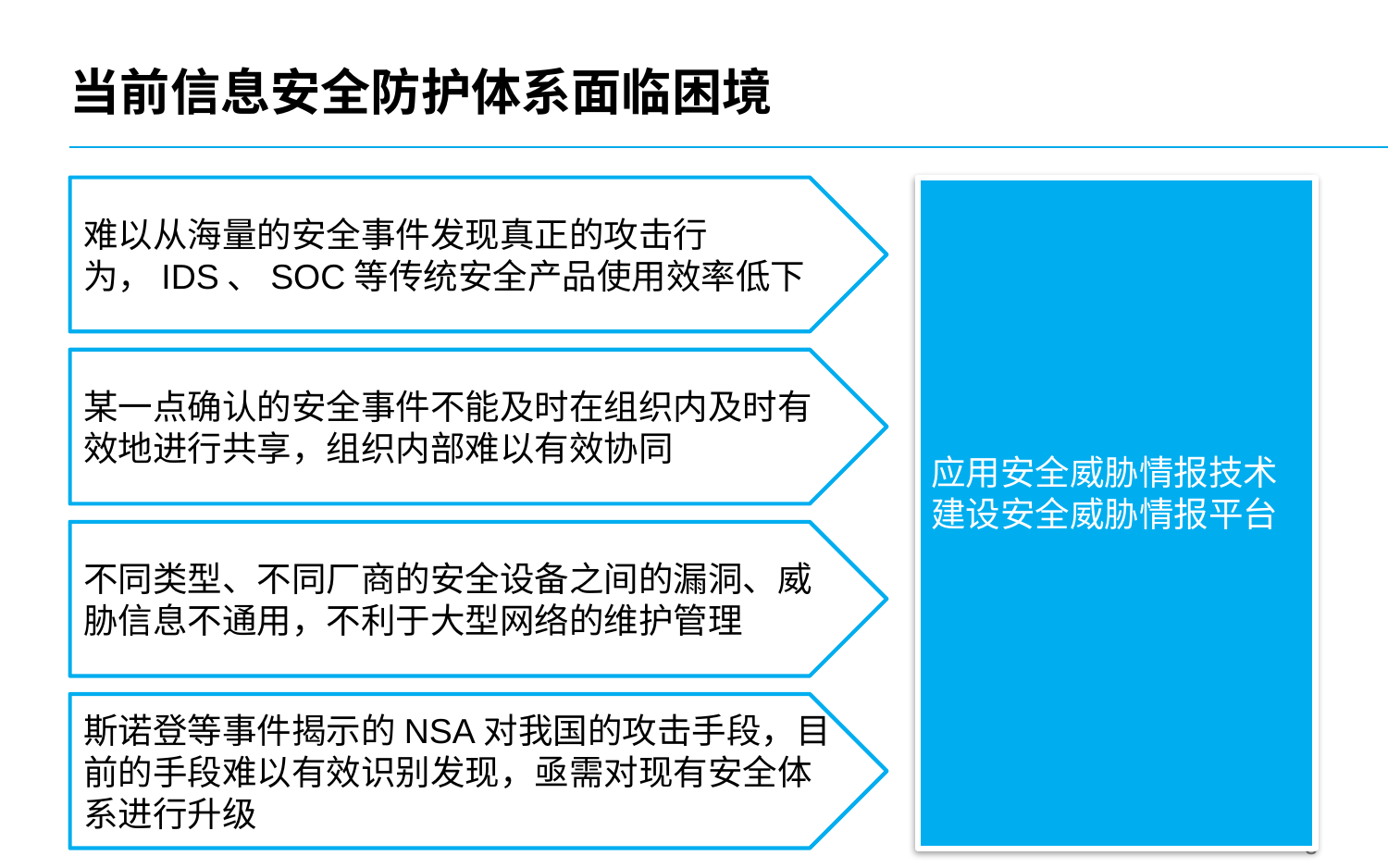

# 当前信息安全防护体系面临困境
难以从海量的安全事件发现真正的攻击行为，IDS、SOC等传统安全产品使用效率低下
应用安全威胁情报技术
建设安全威胁情报平台

某一点确认的安全事件不能及时在组织内及时有效地进行共享，组织内部难以有效协同
不同类型、不同厂商的安全设备之间的漏洞、威胁信息不通用，不利于大型网络的维护管理
斯诺登等事件揭示的NSA对我国的攻击手段，目前的手段难以有效识别发现，亟需对现有安全体系进行升级